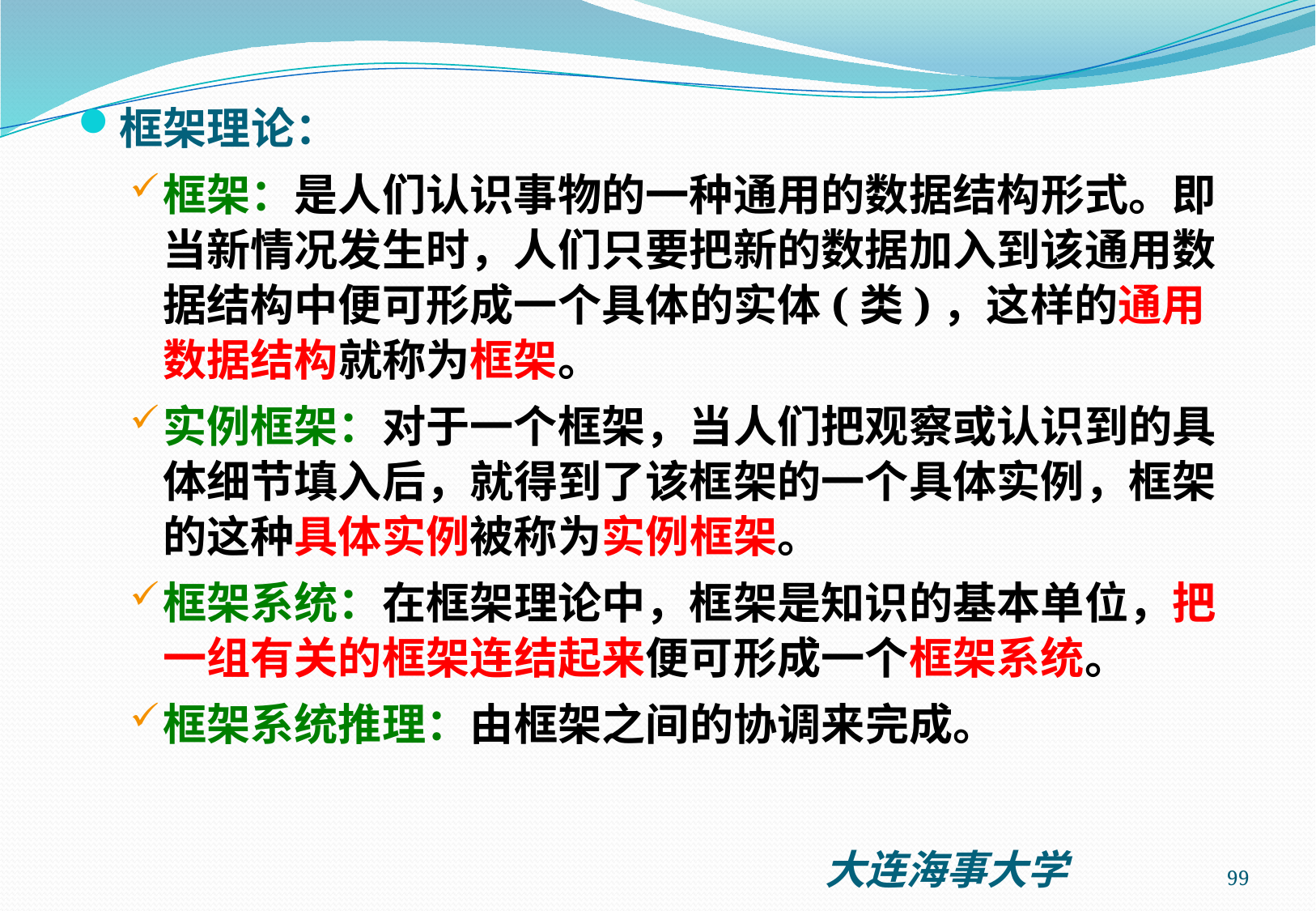

框架理论：
框架：是人们认识事物的一种通用的数据结构形式。即当新情况发生时，人们只要把新的数据加入到该通用数据结构中便可形成一个具体的实体(类)，这样的通用数据结构就称为框架。
实例框架：对于一个框架，当人们把观察或认识到的具体细节填入后，就得到了该框架的一个具体实例，框架的这种具体实例被称为实例框架。
框架系统：在框架理论中，框架是知识的基本单位，把一组有关的框架连结起来便可形成一个框架系统。
框架系统推理：由框架之间的协调来完成。
99